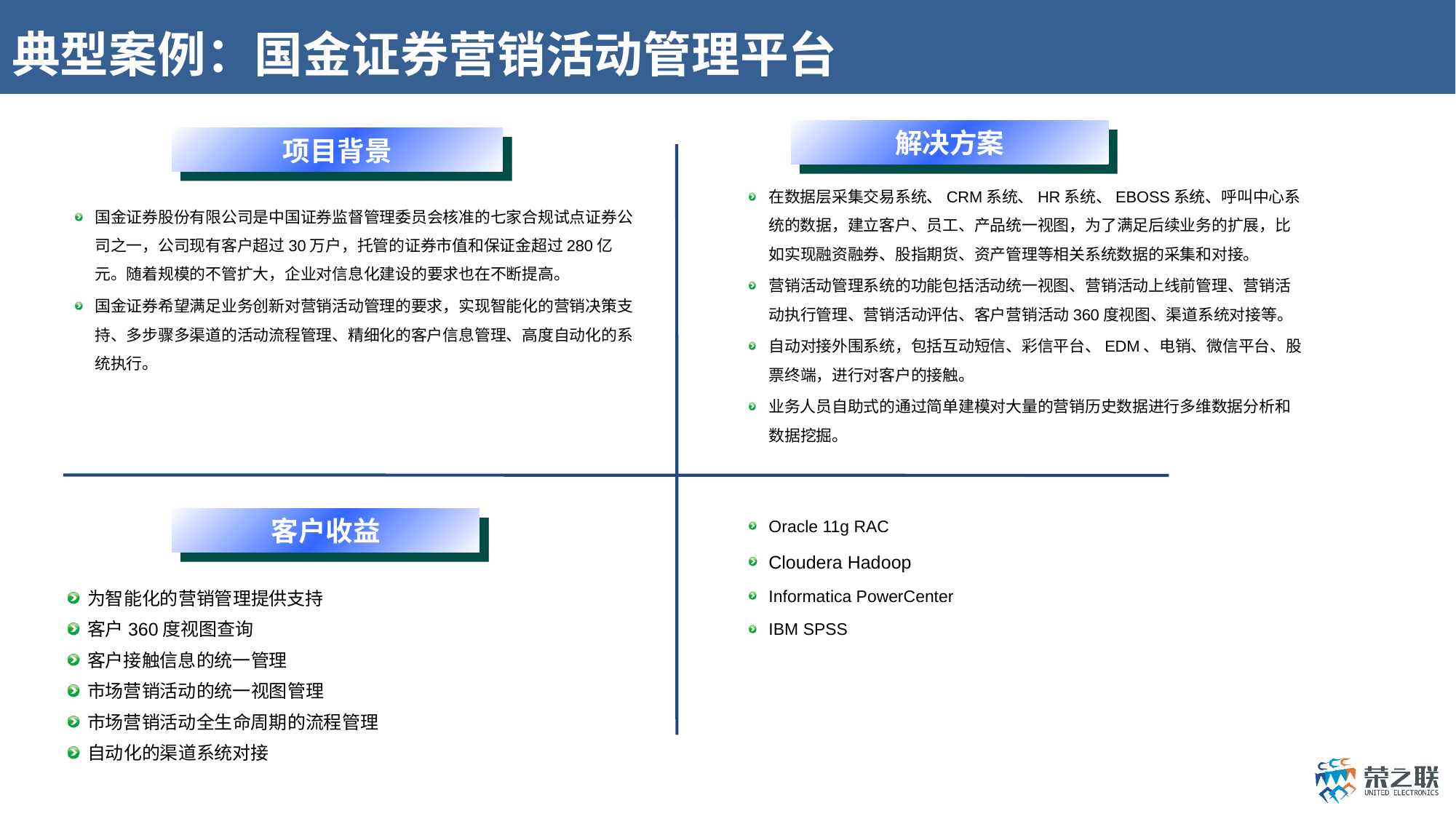

# 典型案例：国金证券营销活动管理平台
解决方案
项目背景

在数据层采集交易系统、CRM系统、HR系统、EBOSS系统、呼叫中心系统的数据，建立客户、员工、产品统一视图，为了满足后续业务的扩展，比如实现融资融券、股指期货、资产管理等相关系统数据的采集和对接。
营销活动管理系统的功能包括活动统一视图、营销活动上线前管理、营销活动执行管理、营销活动评估、客户营销活动360度视图、渠道系统对接等。
自动对接外围系统，包括互动短信、彩信平台、EDM、电销、微信平台、股票终端，进行对客户的接触。
业务人员自助式的通过简单建模对大量的营销历史数据进行多维数据分析和数据挖掘。

国金证券股份有限公司是中国证券监督管理委员会核准的七家合规试点证券公司之一，公司现有客户超过30万户，托管的证券市值和保证金超过280亿元。随着规模的不管扩大，企业对信息化建设的要求也在不断提高。
国金证券希望满足业务创新对营销活动管理的要求，实现智能化的营销决策支持、多步骤多渠道的活动流程管理、精细化的客户信息管理、高度自动化的系统执行。

Oracle 11g RAC
Cloudera Hadoop
Informatica PowerCenter
IBM SPSS

客户收益

为智能化的营销管理提供支持
客户360度视图查询
客户接触信息的统一管理
市场营销活动的统一视图管理
市场营销活动全生命周期的流程管理
自动化的渠道系统对接